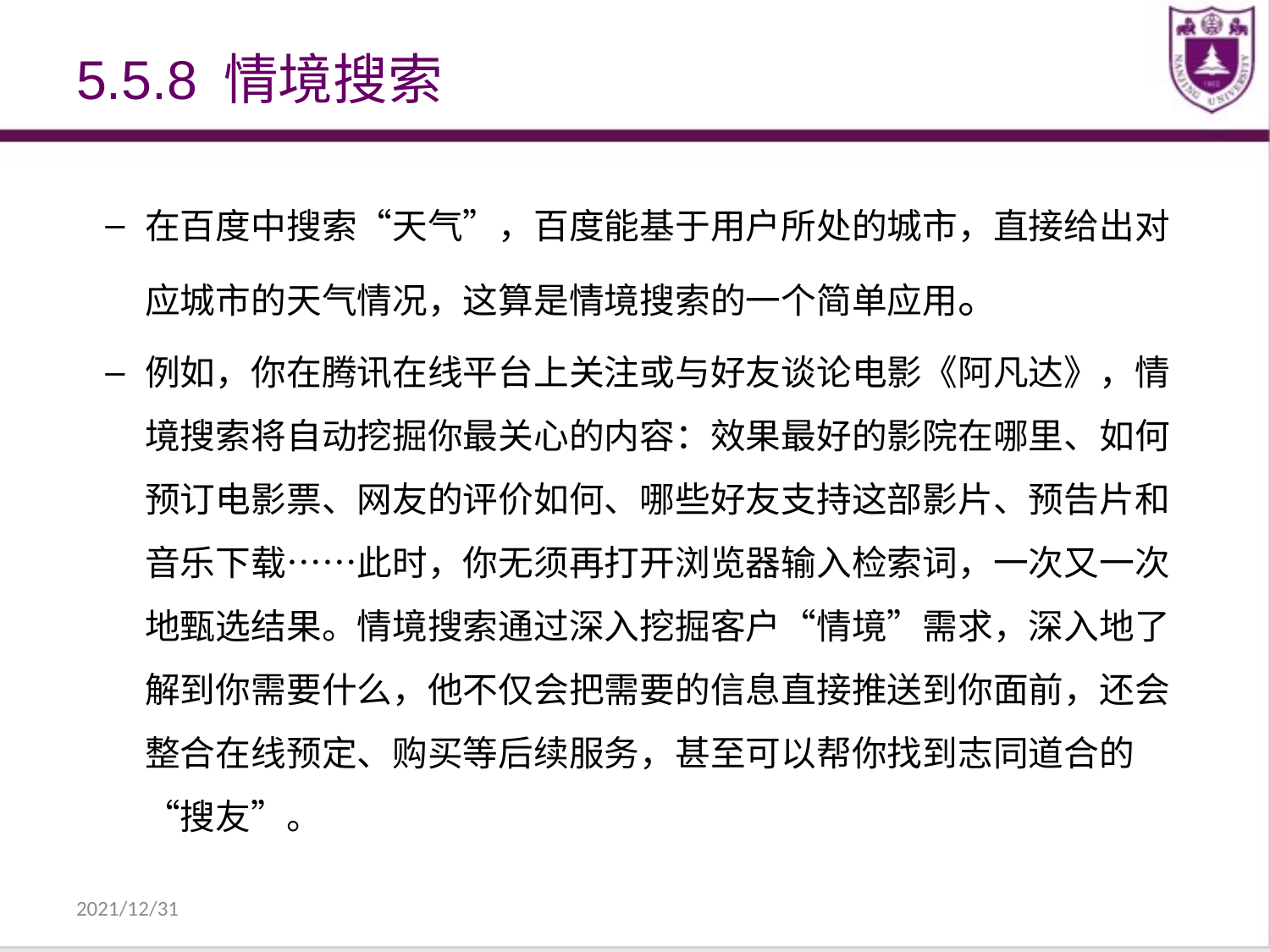

# 5.5.8 情境搜索
在百度中搜索“天气”，百度能基于用户所处的城市，直接给出对应城市的天气情况，这算是情境搜索的一个简单应用。
例如，你在腾讯在线平台上关注或与好友谈论电影《阿凡达》，情境搜索将自动挖掘你最关心的内容：效果最好的影院在哪里、如何预订电影票、网友的评价如何、哪些好友支持这部影片、预告片和音乐下载……此时，你无须再打开浏览器输入检索词，一次又一次地甄选结果。情境搜索通过深入挖掘客户“情境”需求，深入地了解到你需要什么，他不仅会把需要的信息直接推送到你面前，还会整合在线预定、购买等后续服务，甚至可以帮你找到志同道合的“搜友”。

2021/12/31